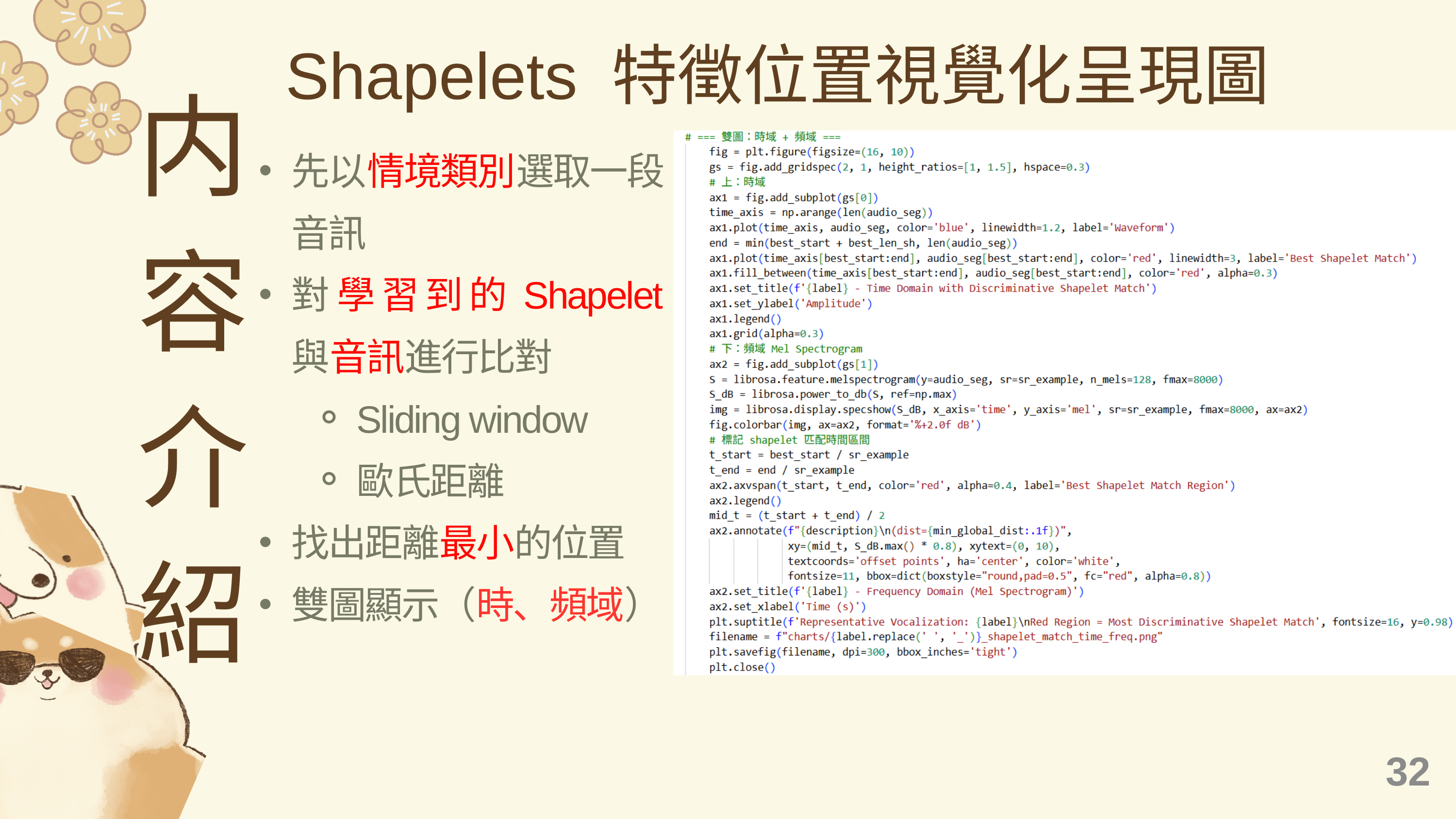

Shapelets 特徵位置視覺化呈現圖
内容介紹
先以情境類別選取一段音訊
對學習到的Shapelet 與音訊進行比對
Sliding window
歐氏距離
找出距離最小的位置
雙圖顯示（時、頻域）

32